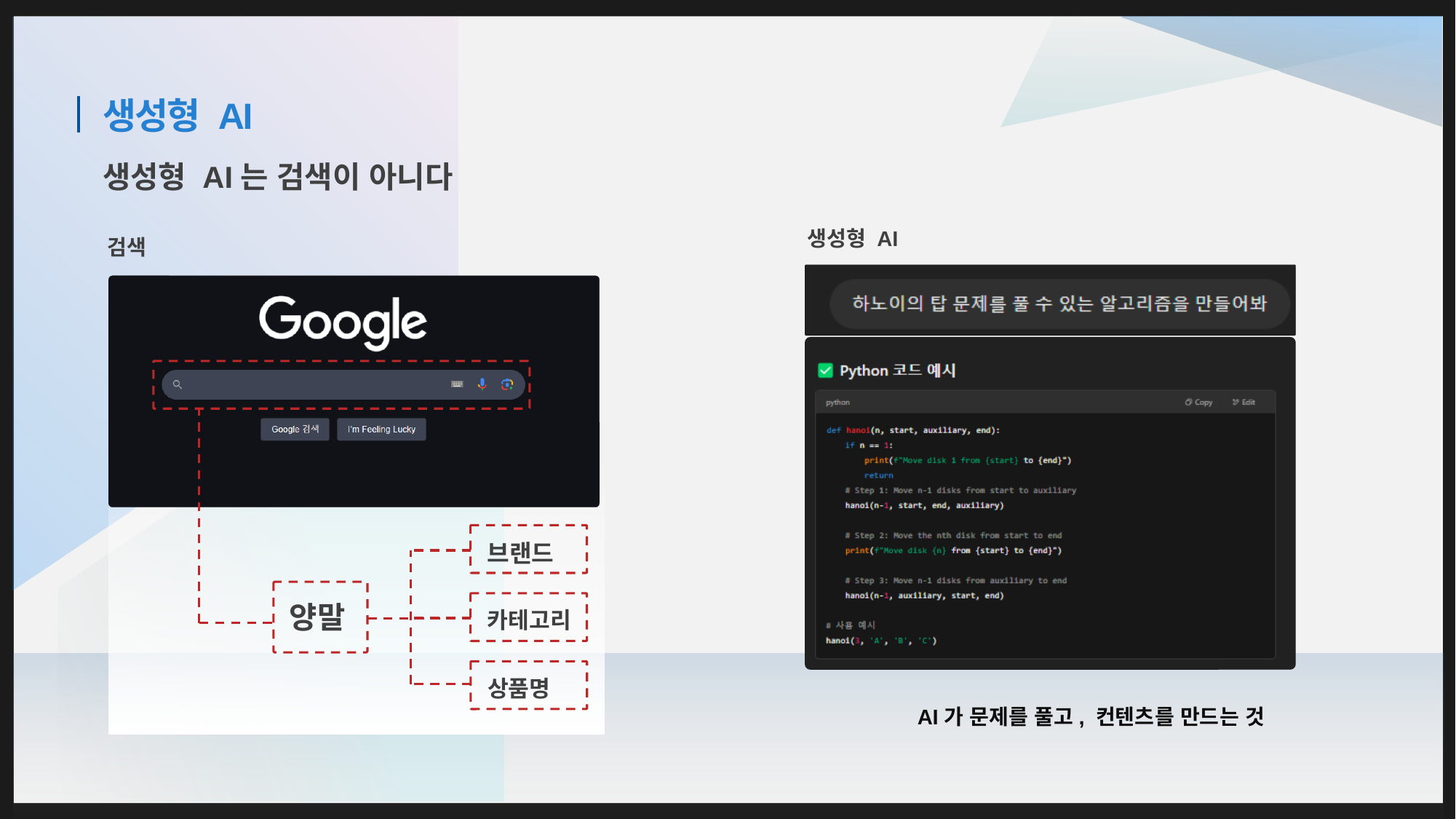

# 생성형 AI
생성형 AI는 검색이 아니다
생성형 AI
검색

브랜드

양말

카테고리

상품명

AI가 문제를 풀고, 컨텐츠를 만드는 것